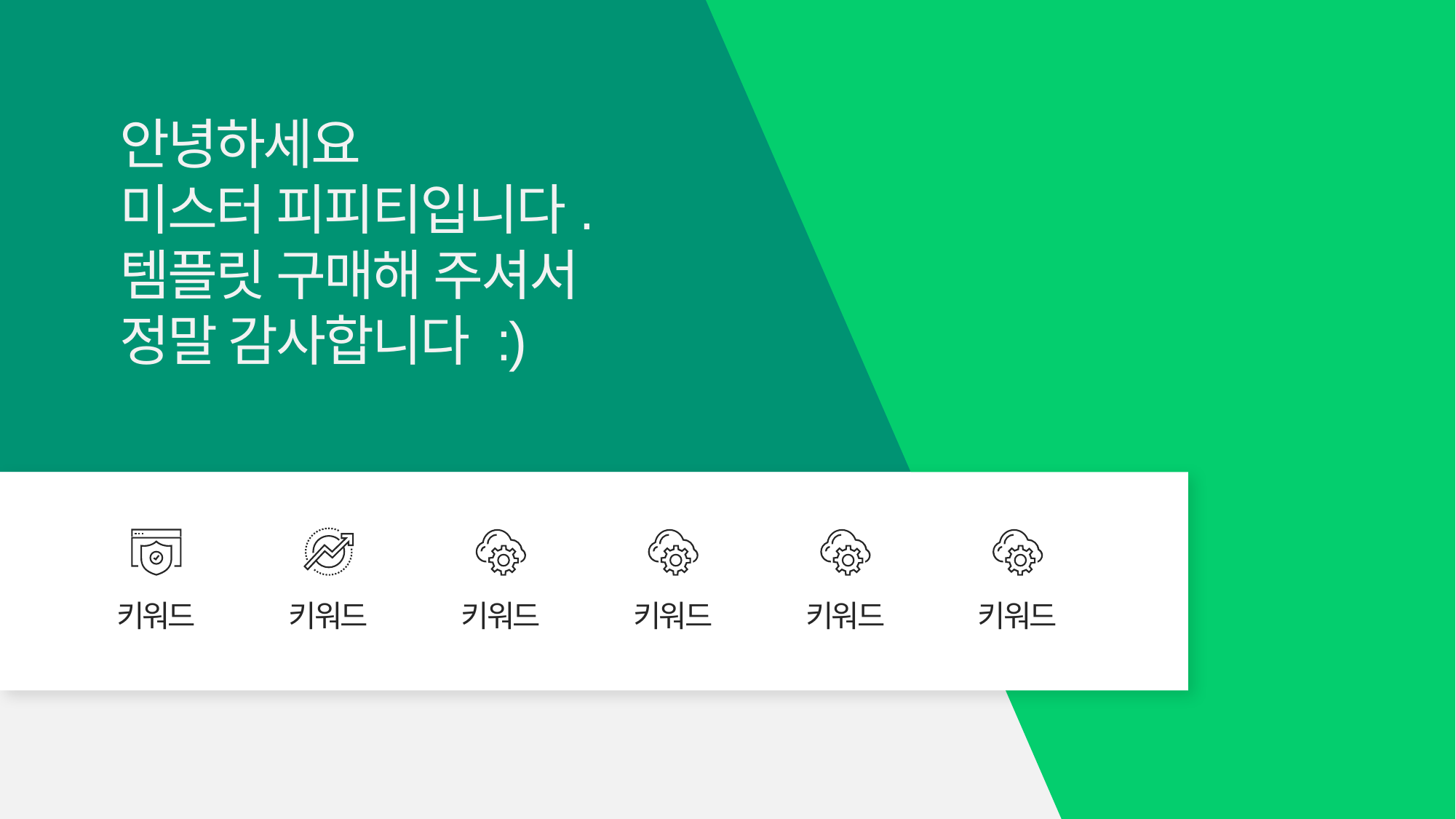

안녕하세요
미스터 피피티입니다.
템플릿 구매해 주셔서
정말 감사합니다 :)

키워드
키워드
키워드
키워드
키워드
키워드